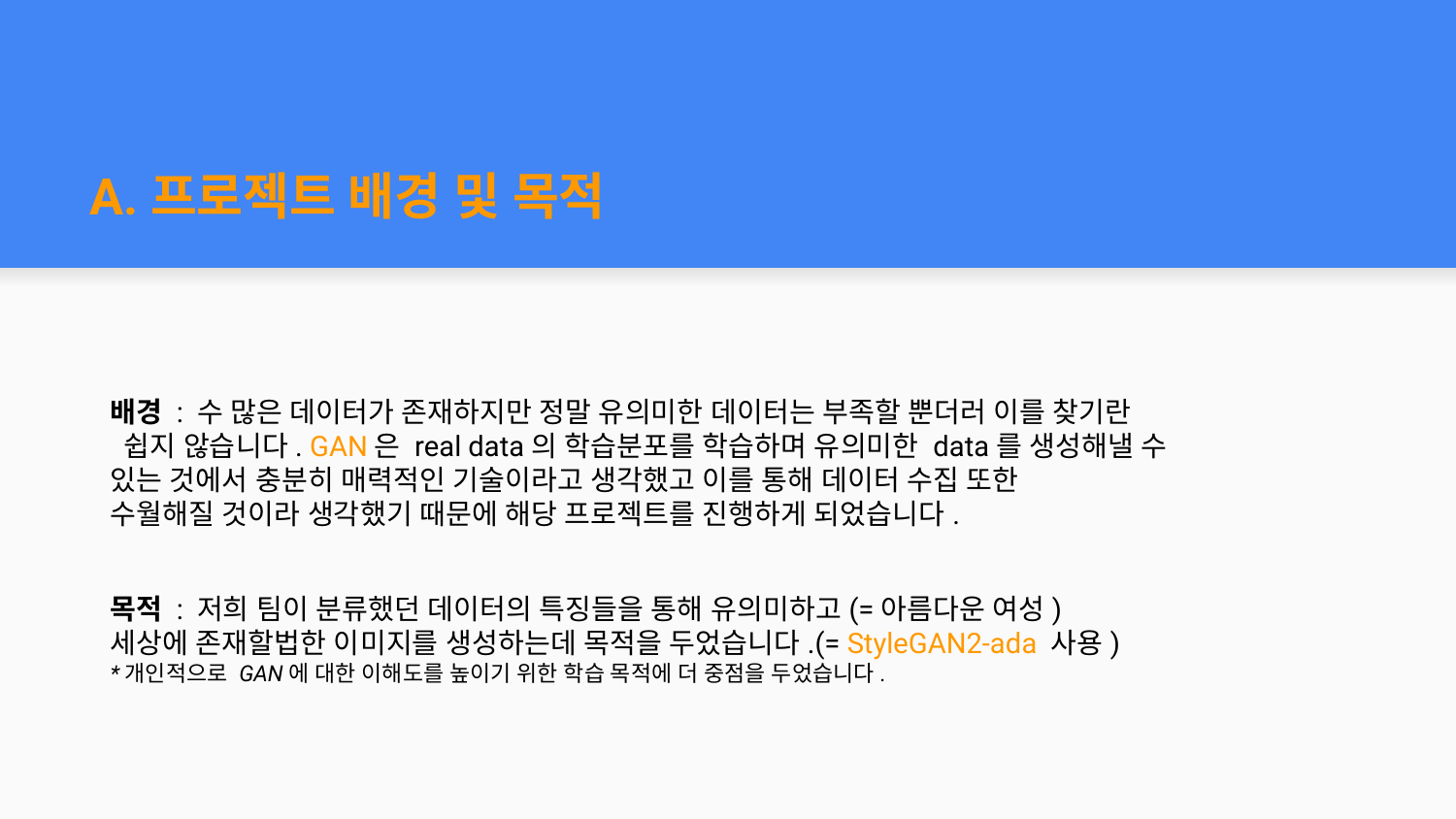

# A.프로젝트 배경 및 목적
배경 : 수 많은 데이터가 존재하지만 정말 유의미한 데이터는 부족할 뿐더러 이를 찾기란
 쉽지 않습니다. GAN은 real data의 학습분포를 학습하며 유의미한 data를 생성해낼 수
있는 것에서 충분히 매력적인 기술이라고 생각했고 이를 통해 데이터 수집 또한
수월해질 것이라 생각했기 때문에 해당 프로젝트를 진행하게 되었습니다.
목적 : 저희 팀이 분류했던 데이터의 특징들을 통해 유의미하고(=아름다운 여성)
세상에 존재할법한 이미지를 생성하는데 목적을 두었습니다.(= StyleGAN2-ada 사용)
*개인적으로 GAN에 대한 이해도를 높이기 위한 학습 목적에 더 중점을 두었습니다.